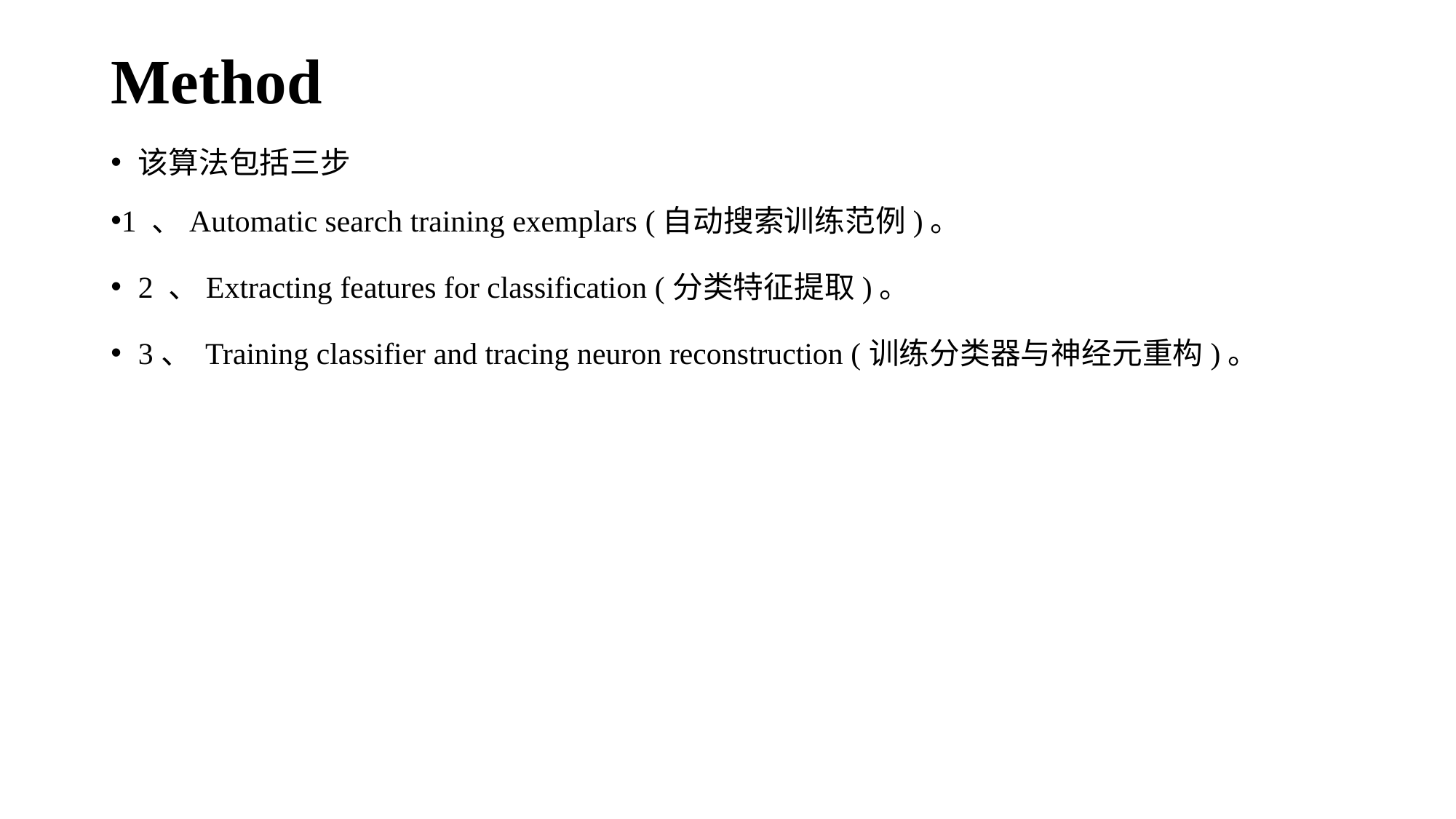

# Method
该算法包括三步
1 、Automatic search training exemplars (自动搜索训练范例)。
2 、Extracting features for classification (分类特征提取)。
3、 Training classifier and tracing neuron reconstruction (训练分类器与神经元重构)。